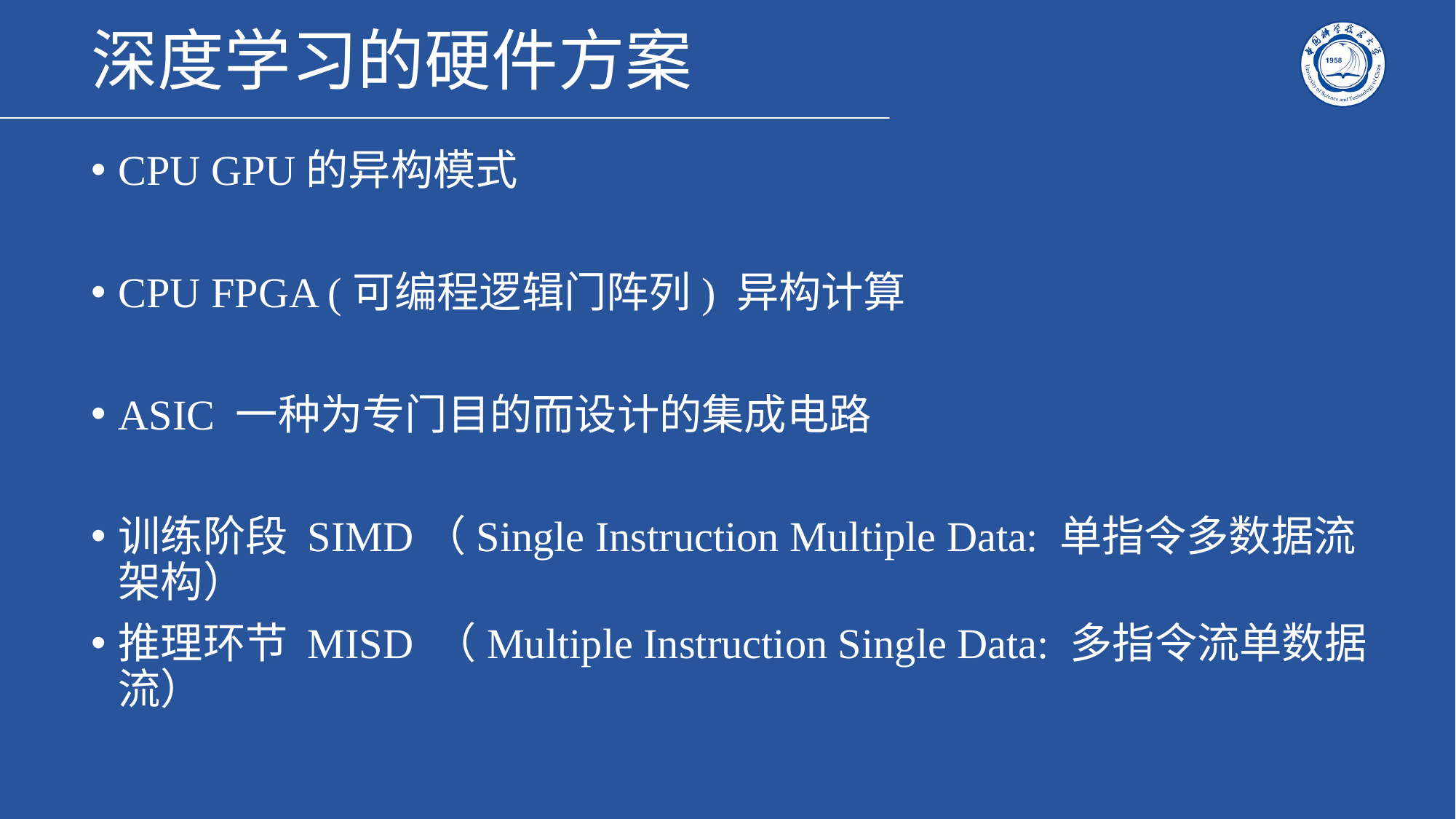

# 深度学习的硬件方案
19
CPU GPU的异构模式

CPU FPGA (可编程逻辑门阵列) 异构计算

ASIC 一种为专门目的而设计的集成电路

训练阶段 SIMD（Single Instruction Multiple Data: 单指令多数据流架构）
推理环节 MISD （Multiple Instruction Single Data: 多指令流单数据流）